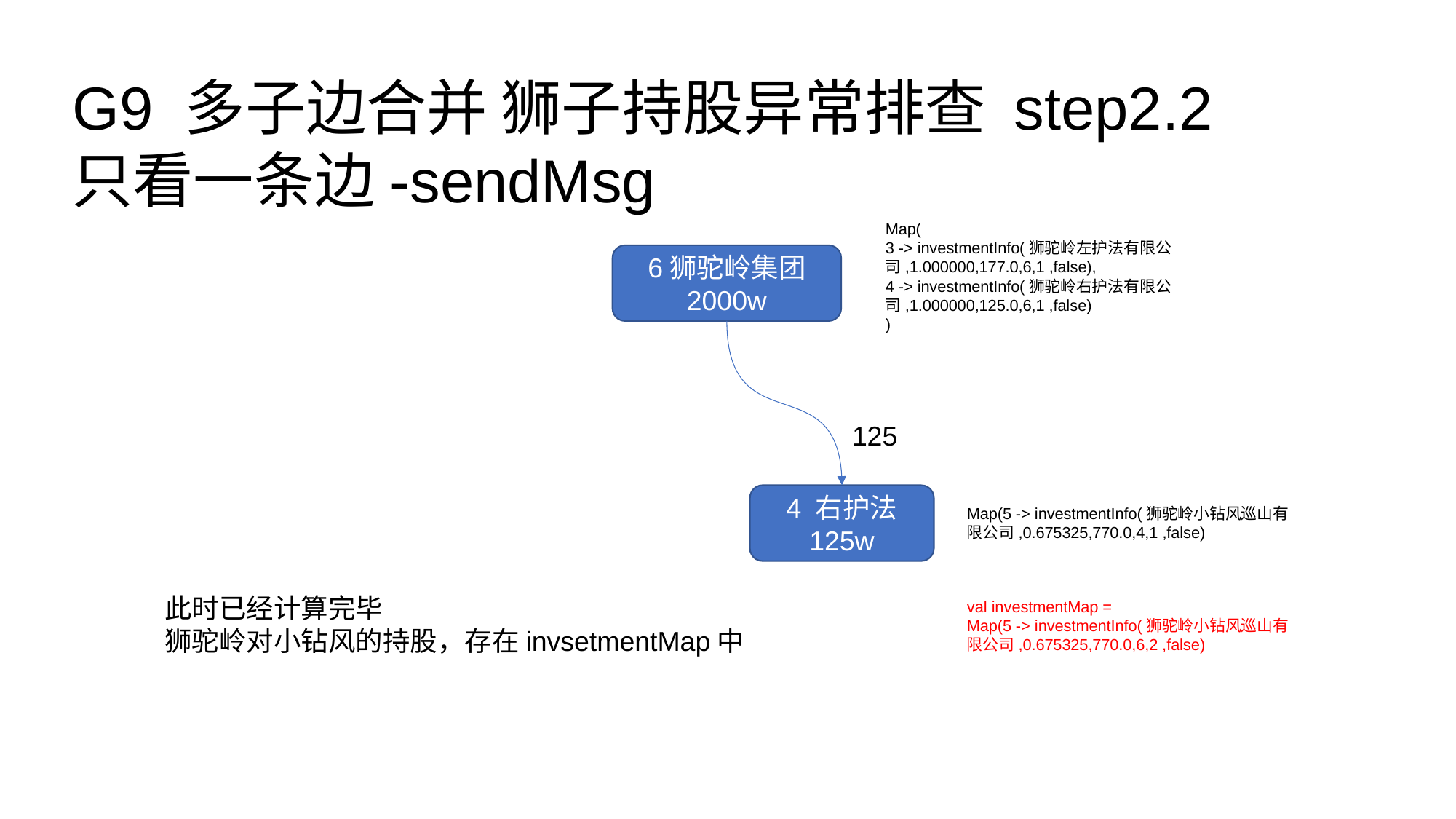

G9 多子边合并 狮子持股异常排查 step2.2
只看一条边-sendMsg
Map(
3 -> investmentInfo(狮驼岭左护法有限公司,1.000000,177.0,6,1 ,false),
4 -> investmentInfo(狮驼岭右护法有限公司,1.000000,125.0,6,1 ,false)
)
6狮驼岭集团
2000w
125
4 右护法
125w
Map(5 -> investmentInfo(狮驼岭小钻风巡山有限公司,0.675325,770.0,4,1 ,false)
此时已经计算完毕
狮驼岭对小钻风的持股，存在invsetmentMap中
val investmentMap =
Map(5 -> investmentInfo(狮驼岭小钻风巡山有限公司,0.675325,770.0,6,2 ,false)